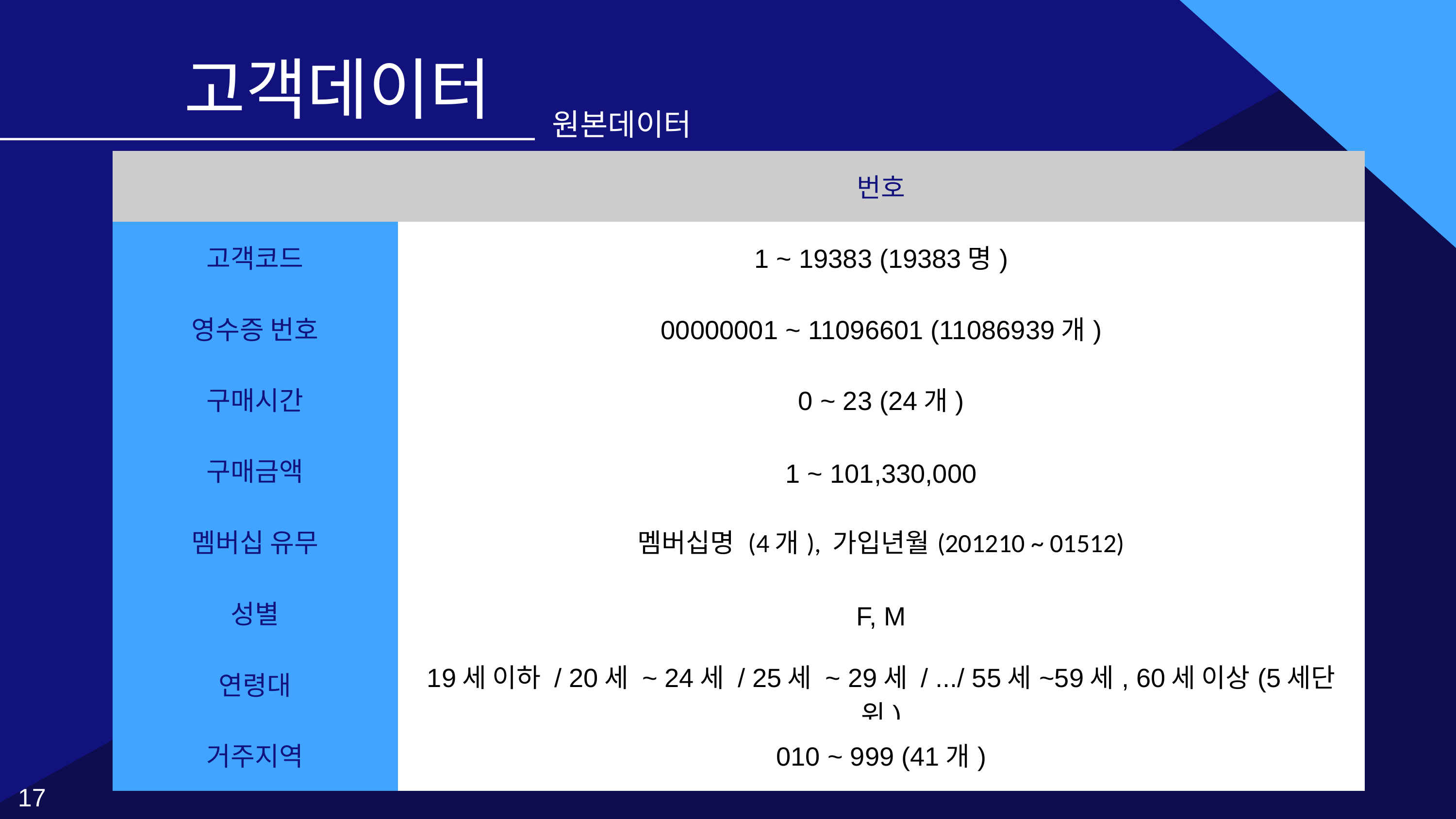

고객데이터
원본데이터

|  | 번호 |
| --- | --- |
| 고객코드 | 1 ~ 19383 (19383명) |
| 영수증 번호 | 00000001 ~ 11096601 (11086939개) |
| 구매시간 | 0 ~ 23 (24개) |
| 구매금액 | 1 ~ 101,330,000 |
| 멤버십 유무 | 멤버십명 (4개), 가입년월(201210 ~ 01512) |
| 성별 | F, M |
| 연령대 | 19세 이하 / 20세 ~ 24세 / 25세 ~ 29세 / .../ 55세~59세, 60세 이상(5세단위) |
| 거주지역 | 010 ~ 999 (41개) |
 17